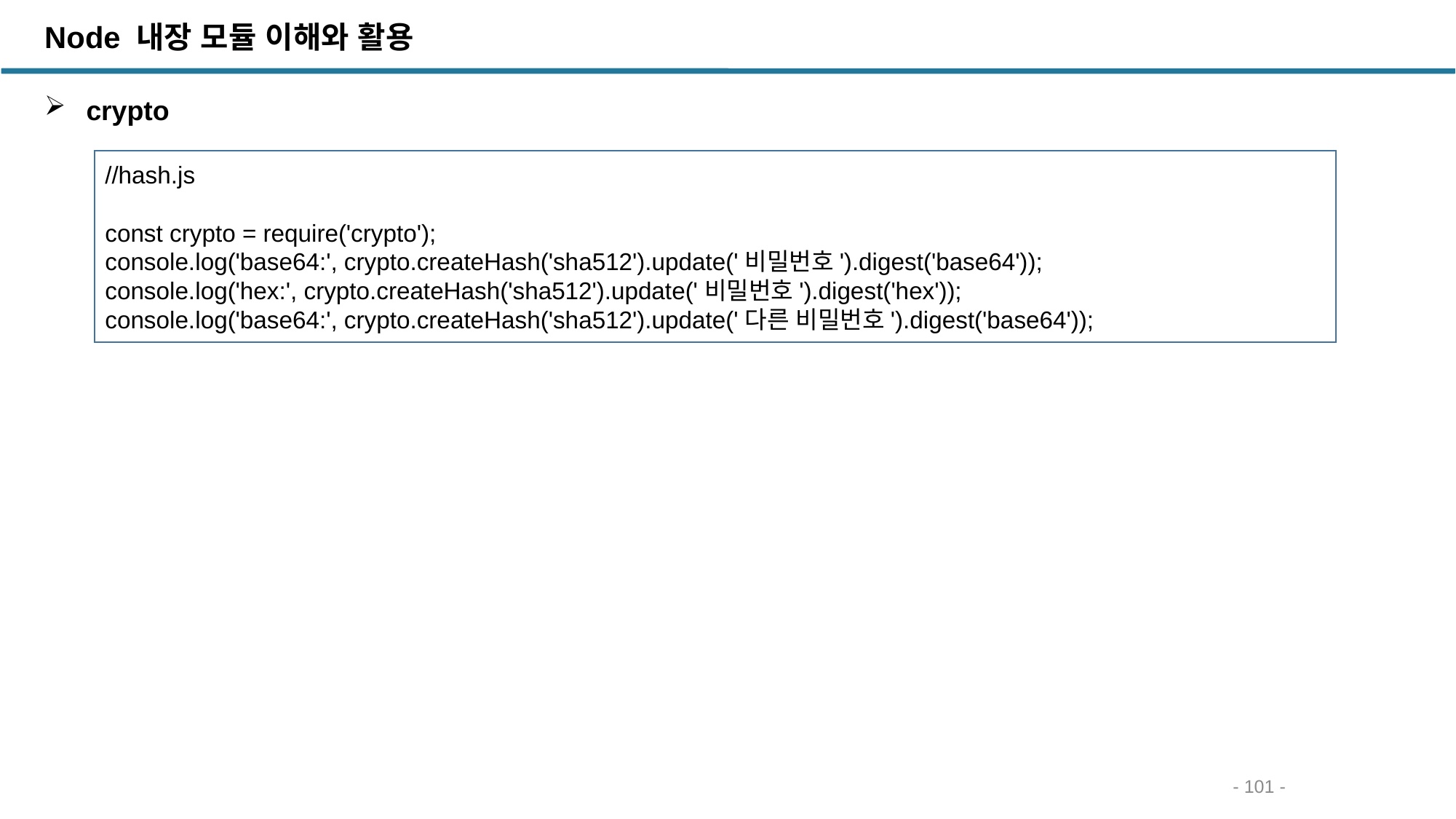

Node 내장 모듈 이해와 활용
 crypto
//hash.js

const crypto = require('crypto');
console.log('base64:', crypto.createHash('sha512').update('비밀번호').digest('base64'));
console.log('hex:', crypto.createHash('sha512').update('비밀번호').digest('hex'));
console.log('base64:', crypto.createHash('sha512').update('다른 비밀번호').digest('base64'));
- 101 -